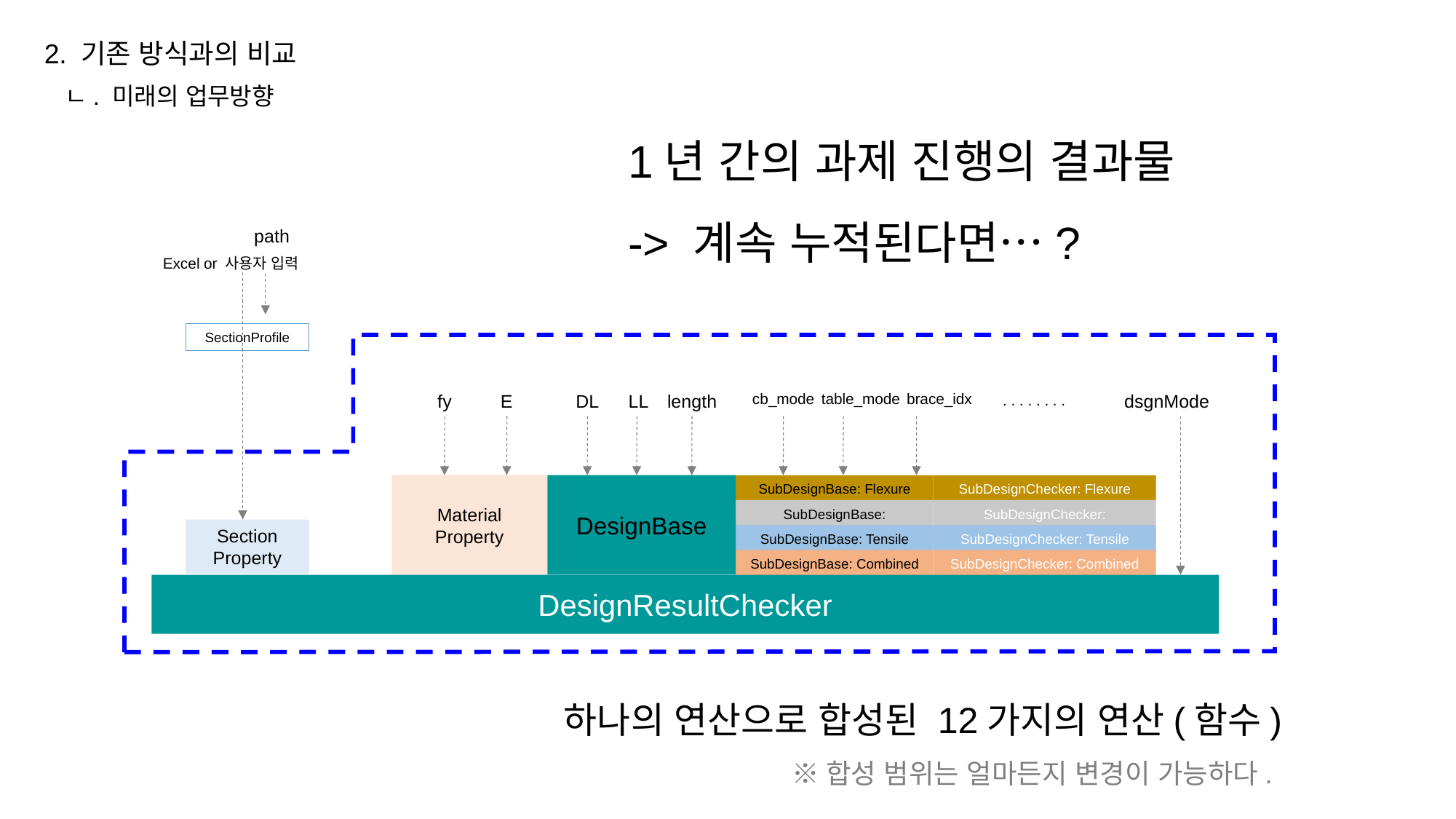

2. 기존 방식과의 비교
ㄴ. 미래의 업무방향
1년 간의 과제 진행의 결과물
-> 계속 누적된다면…?
path
Excel or 사용자 입력
SectionProfile

fy
E
DL
LL
length
cb_mode
table_mode
brace_idx
dsgnMode
. . . . . . . .
Material
Property
DesignBase
SubDesignBase: Flexure
SubDesignChecker: Flexure
SubDesignBase: Compressure
SubDesignChecker: Compressure
Section
Property
SubDesignBase: Tensile
SubDesignChecker: Tensile
SubDesignBase: Combined
SubDesignChecker: Combined
DesignResultChecker
하나의 연산으로 합성된 12가지의 연산(함수)
※합성 범위는 얼마든지 변경이 가능하다.